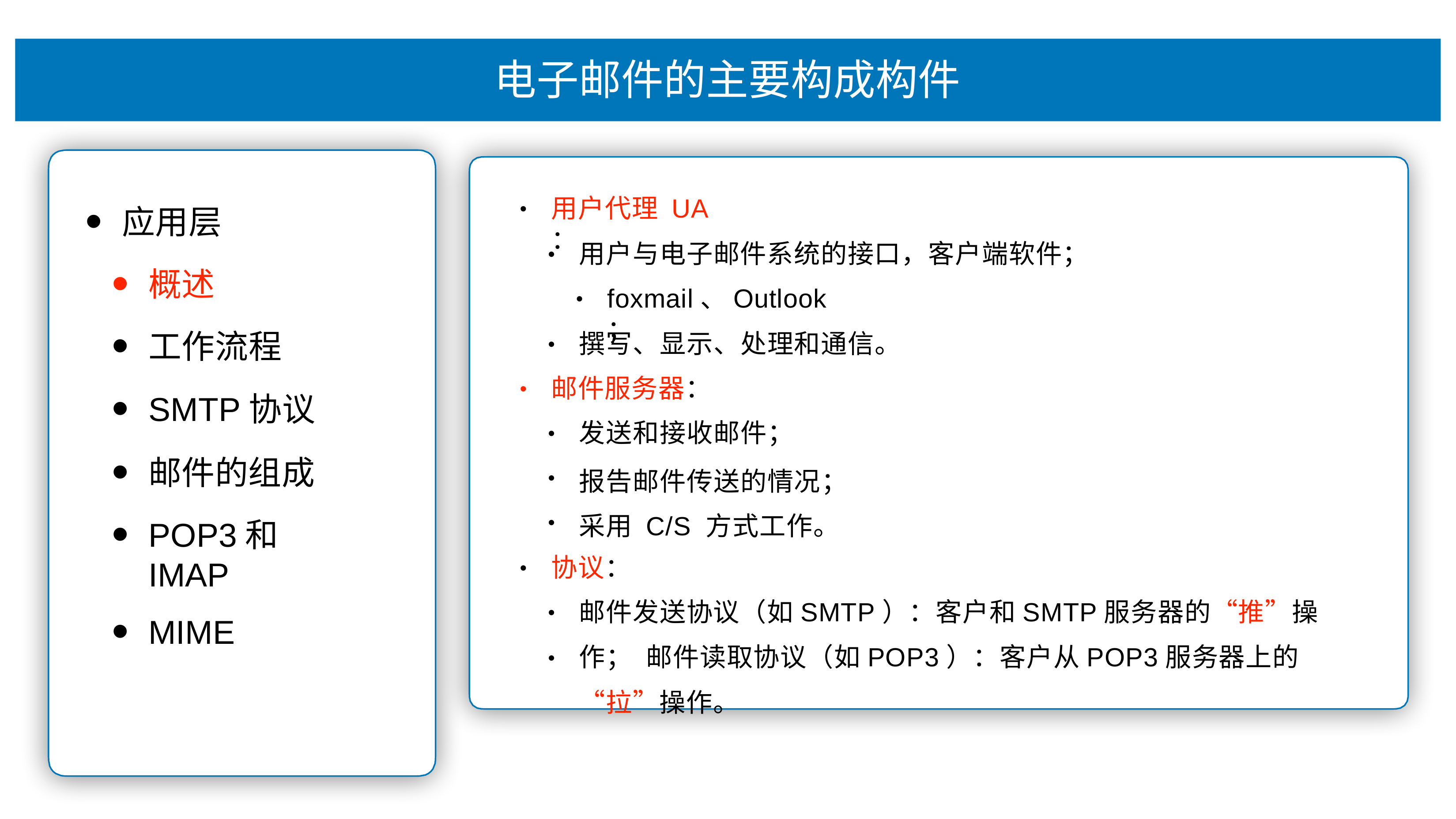

# 电⼦邮件的主要构成构件

⽤户代理 UA ：
应⽤层
概述
⼯作流程
SMTP协议
邮件的组成
POP3和IMAP
MIME
•
⽤户与电⼦邮件系统的接⼝，客户端软件；
•
foxmail、Outlook；
•
撰写、显示、处理和通信。
•
邮件服务器：
•
发送和接收邮件；
报告邮件传送的情况； 采⽤ C/S ⽅式⼯作。
•
•
•
协议：
•
邮件发送协议（如SMTP）：客户和SMTP服务器的“推”操作；  邮件读取协议（如POP3）：客户从POP3服务器上的“拉”操作。
•
•